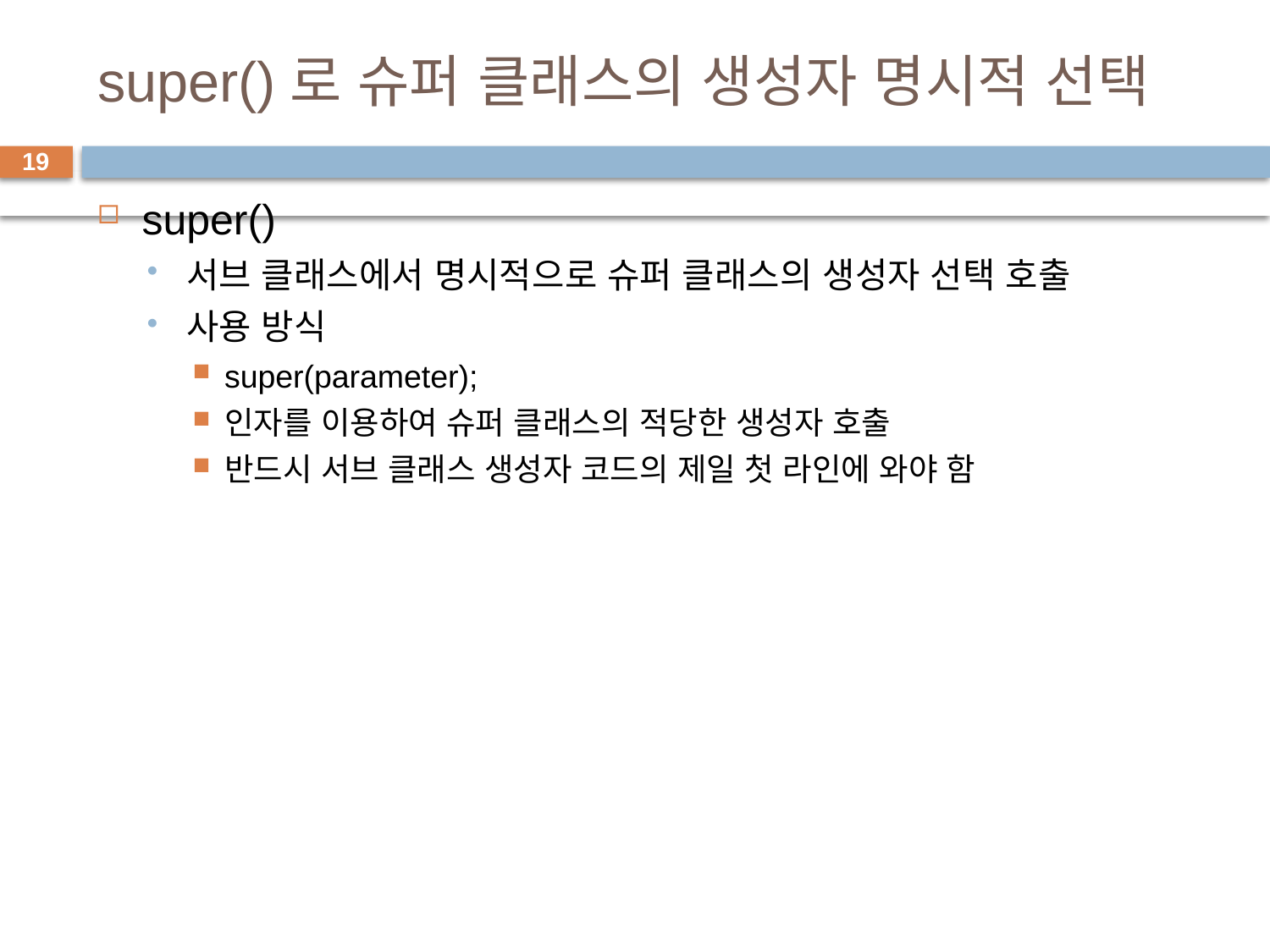

# super()로 슈퍼 클래스의 생성자 명시적 선택
19
super()
서브 클래스에서 명시적으로 슈퍼 클래스의 생성자 선택 호출
사용 방식
super(parameter);
인자를 이용하여 슈퍼 클래스의 적당한 생성자 호출
반드시 서브 클래스 생성자 코드의 제일 첫 라인에 와야 함